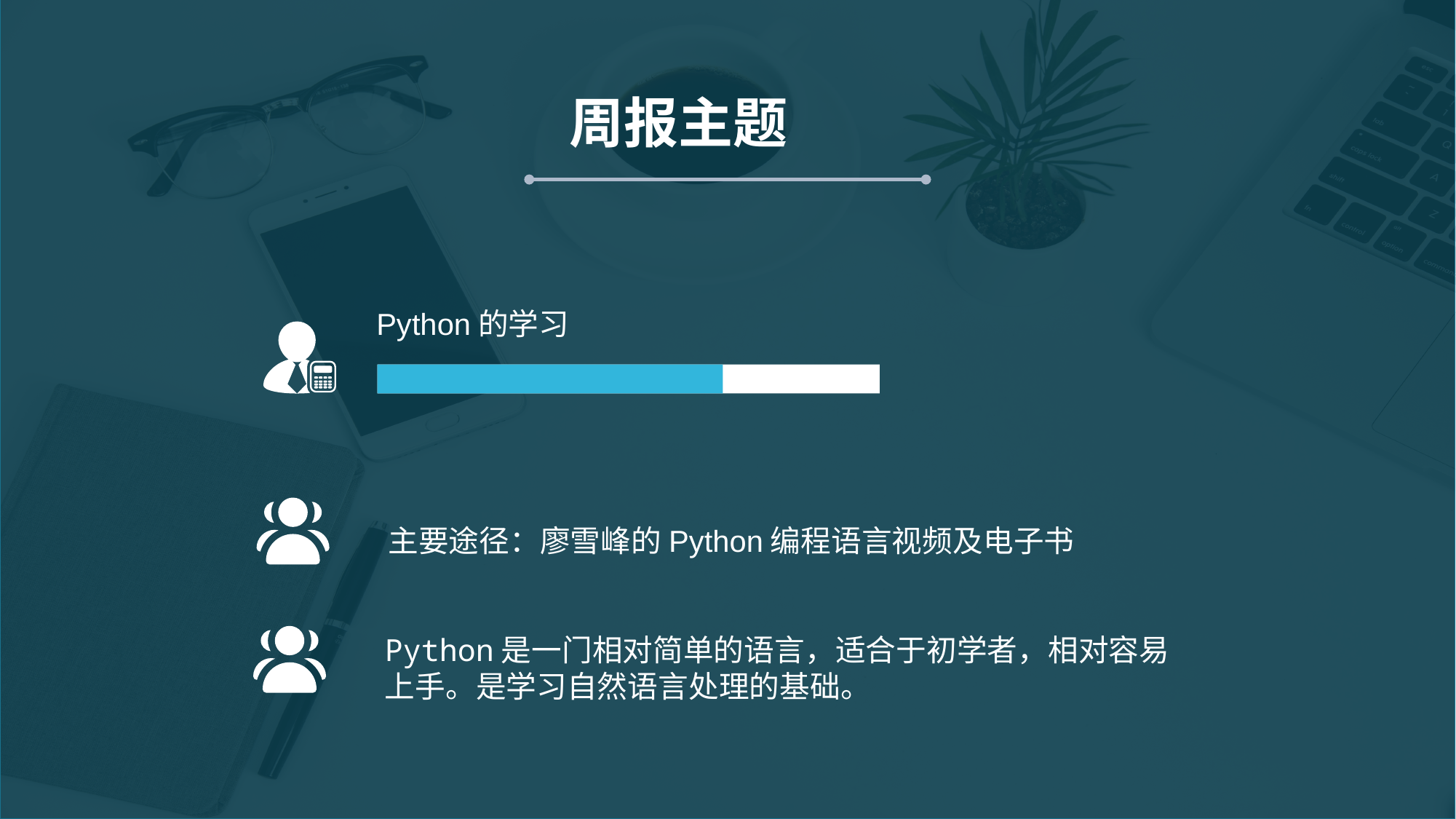

周报主题
Python的学习

主要途径：廖雪峰的Python编程语言视频及电子书

Python是一门相对简单的语言，适合于初学者，相对容易上手。是学习自然语言处理的基础。